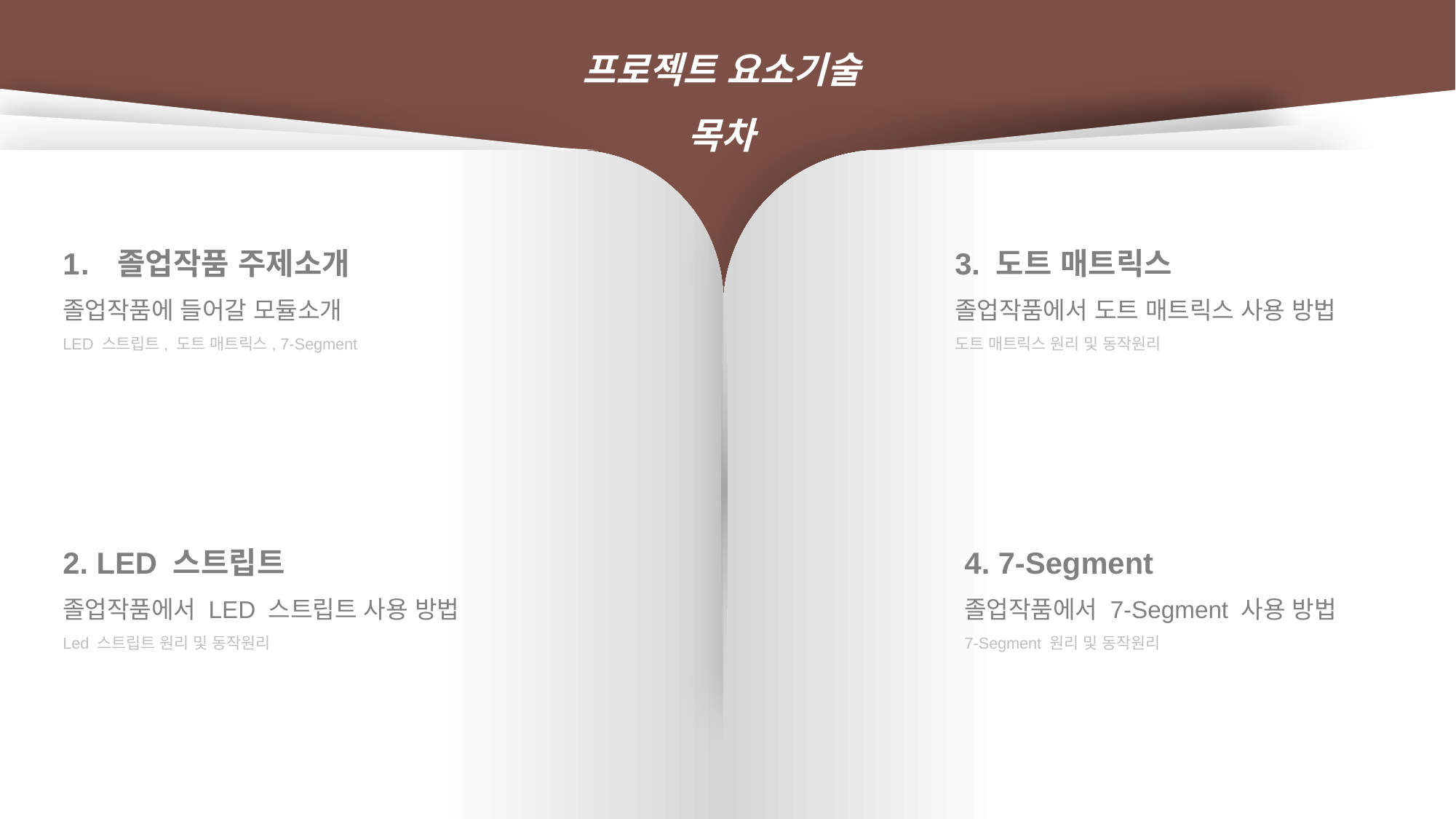

프로젝트 요소기술
목차

졸업작품 주제소개
졸업작품에 들어갈 모듈소개
LED 스트립트, 도트 매트릭스, 7-Segment
3. 도트 매트릭스
졸업작품에서 도트 매트릭스 사용 방법
도트 매트릭스 원리 및 동작원리
4. 7-Segment
졸업작품에서 7-Segment 사용 방법
7-Segment 원리 및 동작원리
2. LED 스트립트
졸업작품에서 LED 스트립트 사용 방법
Led 스트립트 원리 및 동작원리